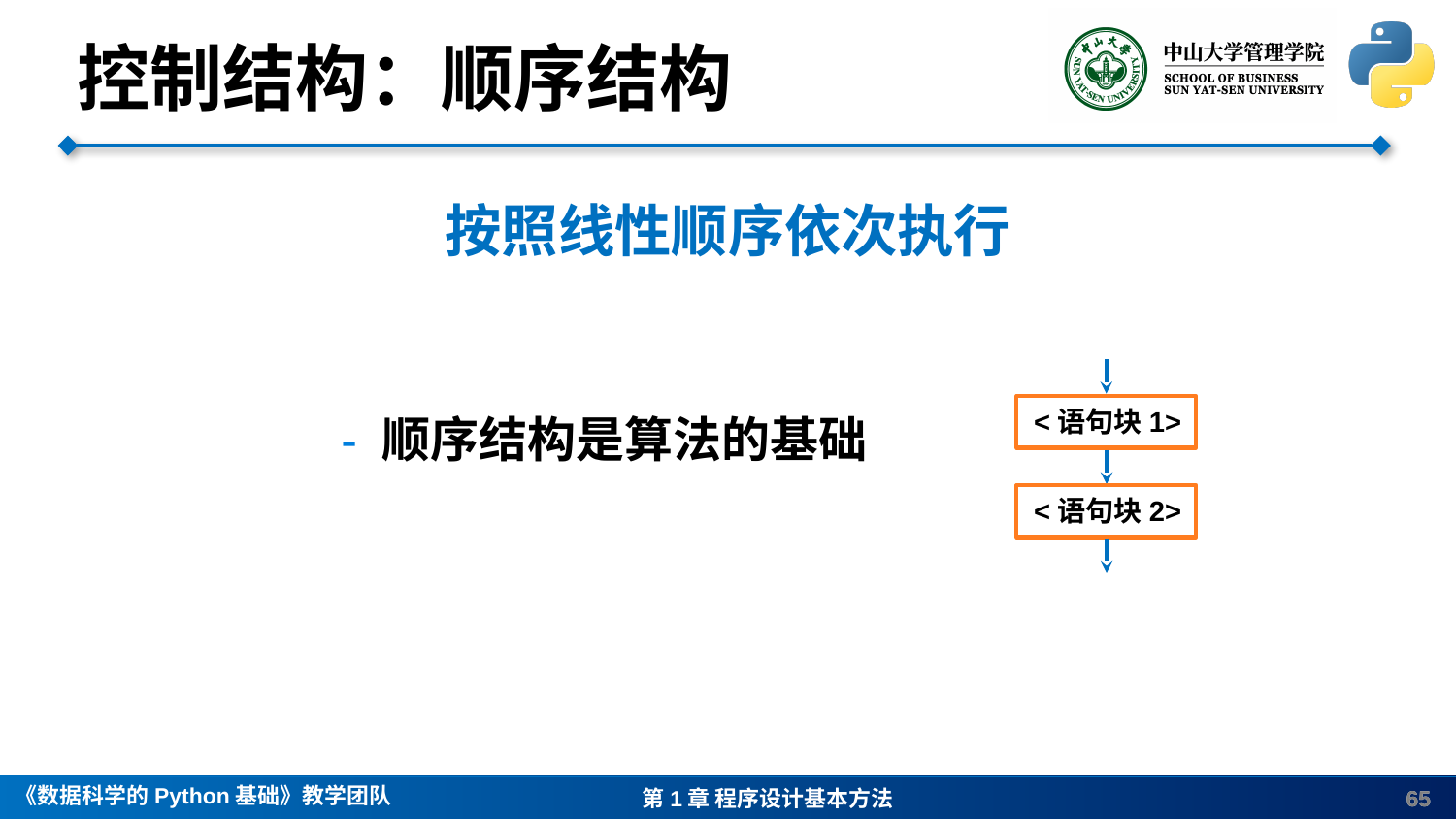

控制结构：顺序结构
按照线性顺序依次执行
- 顺序结构是算法的基础

<语句块1>

<语句块2>
65